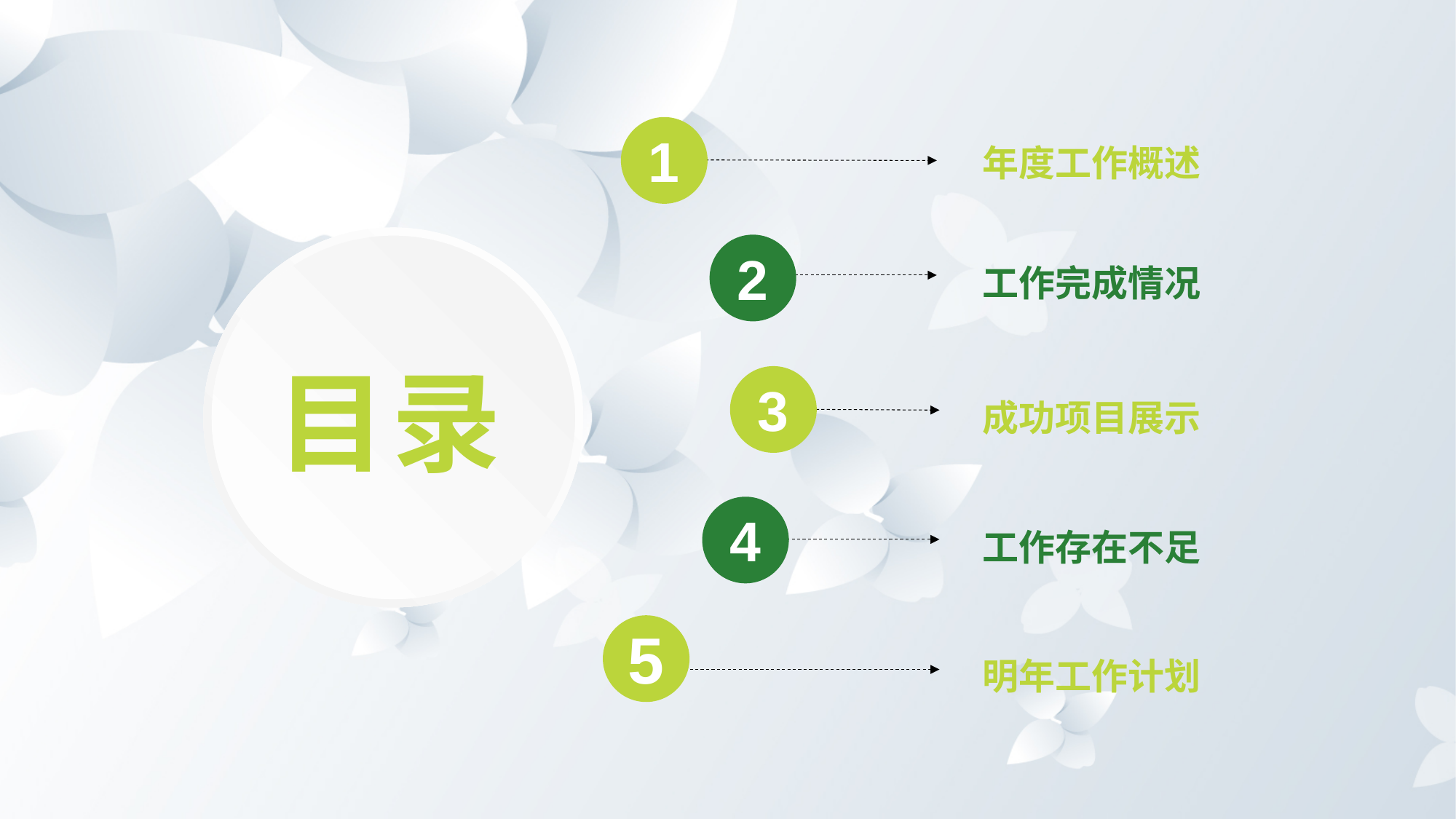

1
年度工作概述

2
工作完成情况
目录

3
成功项目展示

4
工作存在不足
5

明年工作计划